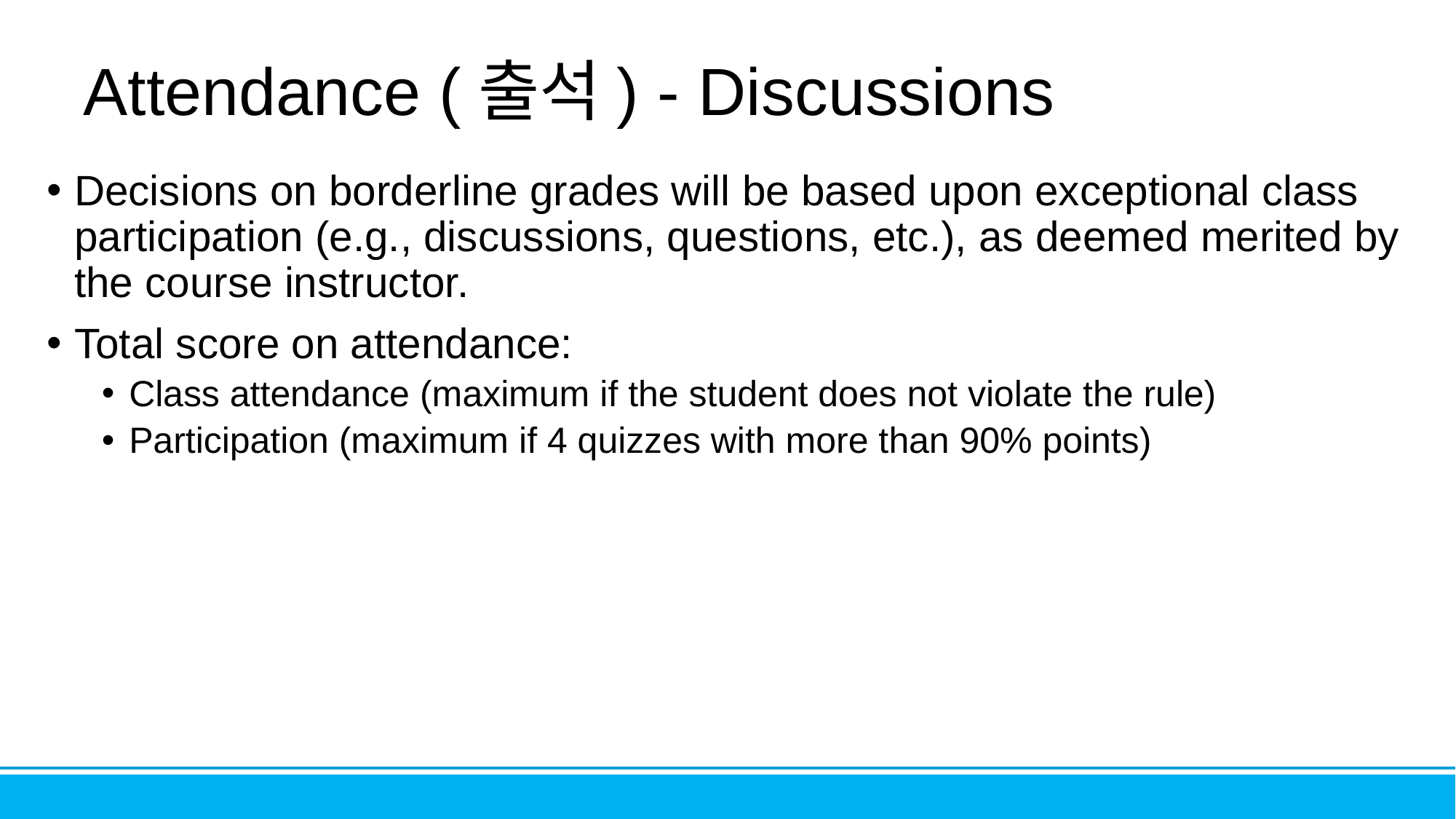

# Attendance (출석) - Discussions
Decisions on borderline grades will be based upon exceptional class participation (e.g., discussions, questions, etc.), as deemed merited by the course instructor.
Total score on attendance:
Class attendance (maximum if the student does not violate the rule)
Participation (maximum if 4 quizzes with more than 90% points)